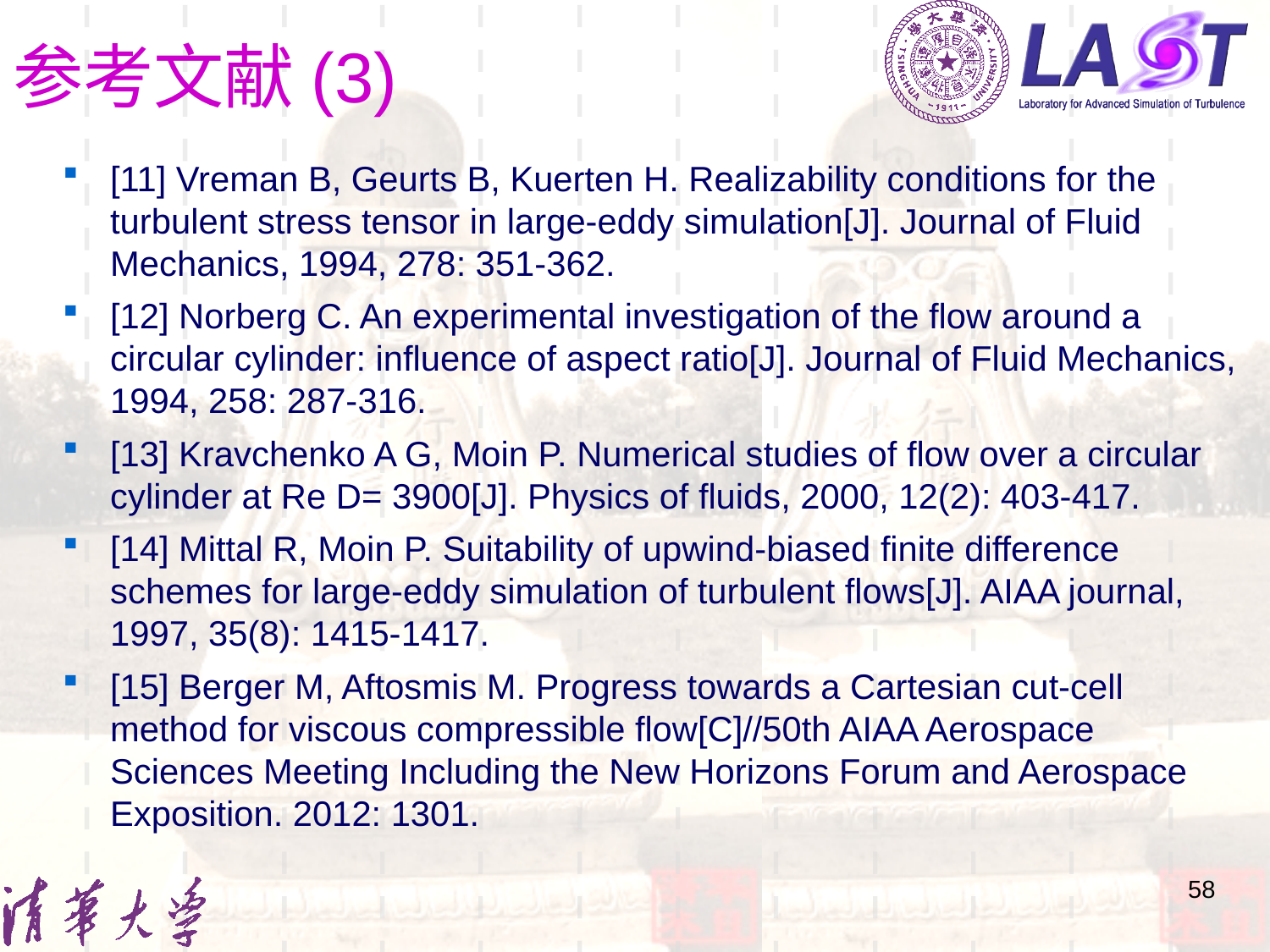

# 参考文献(3)
[11] Vreman B, Geurts B, Kuerten H. Realizability conditions for the turbulent stress tensor in large-eddy simulation[J]. Journal of Fluid Mechanics, 1994, 278: 351-362.
[12] Norberg C. An experimental investigation of the flow around a circular cylinder: influence of aspect ratio[J]. Journal of Fluid Mechanics, 1994, 258: 287-316.
[13] Kravchenko A G, Moin P. Numerical studies of flow over a circular cylinder at Re D= 3900[J]. Physics of fluids, 2000, 12(2): 403-417.
[14] Mittal R, Moin P. Suitability of upwind-biased finite difference schemes for large-eddy simulation of turbulent flows[J]. AIAA journal, 1997, 35(8): 1415-1417.
[15] Berger M, Aftosmis M. Progress towards a Cartesian cut-cell method for viscous compressible flow[C]//50th AIAA Aerospace Sciences Meeting Including the New Horizons Forum and Aerospace Exposition. 2012: 1301.
58